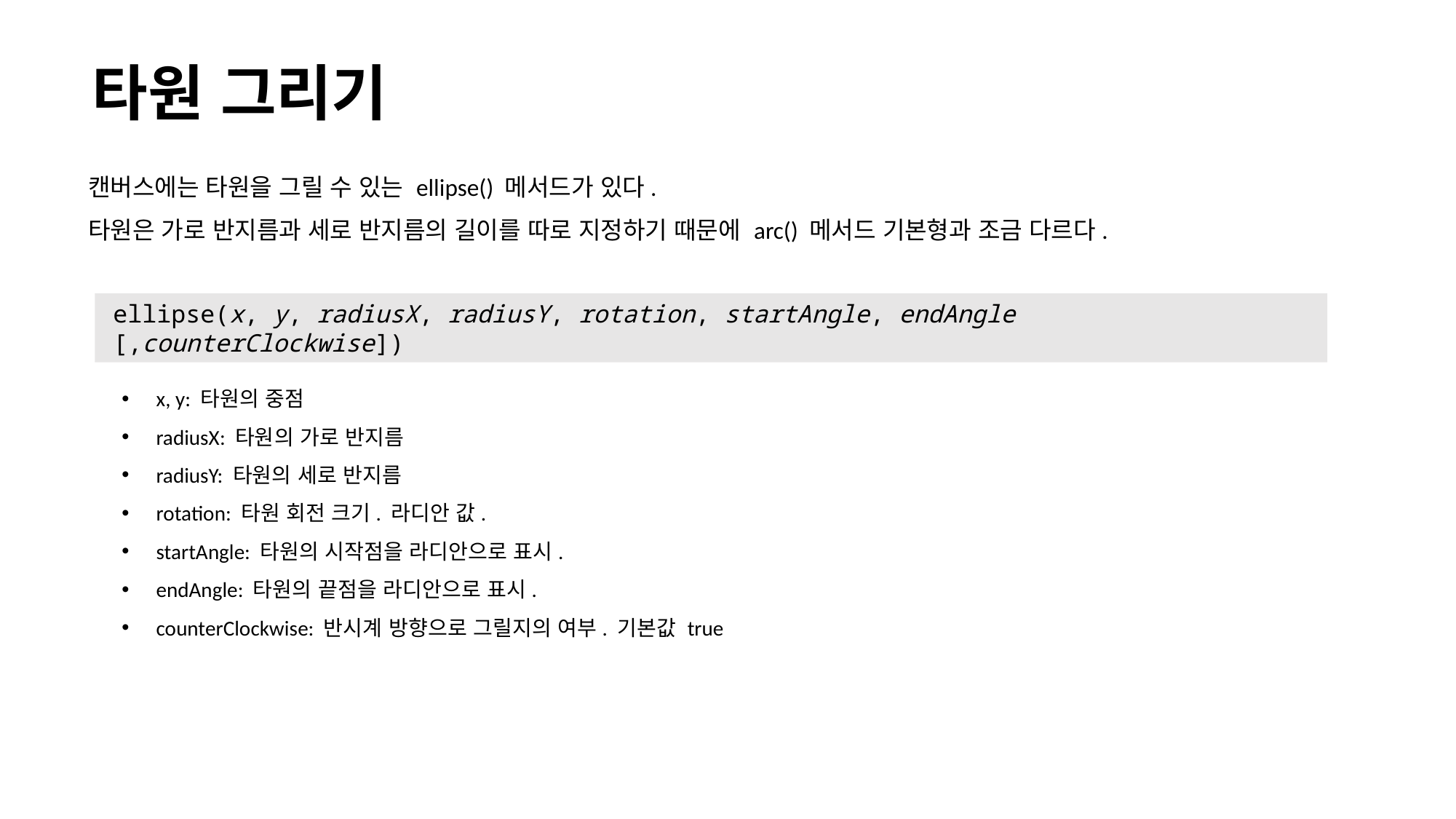

# 타원 그리기
캔버스에는 타원을 그릴 수 있는 ellipse() 메서드가 있다.
타원은 가로 반지름과 세로 반지름의 길이를 따로 지정하기 때문에 arc() 메서드 기본형과 조금 다르다.
ellipse(x, y, radiusX, radiusY, rotation, startAngle, endAngle [,counterClockwise])
x, y: 타원의 중점
radiusX: 타원의 가로 반지름
radiusY: 타원의 세로 반지름
rotation: 타원 회전 크기. 라디안 값.
startAngle: 타원의 시작점을 라디안으로 표시.
endAngle: 타원의 끝점을 라디안으로 표시.
counterClockwise: 반시계 방향으로 그릴지의 여부. 기본값 true